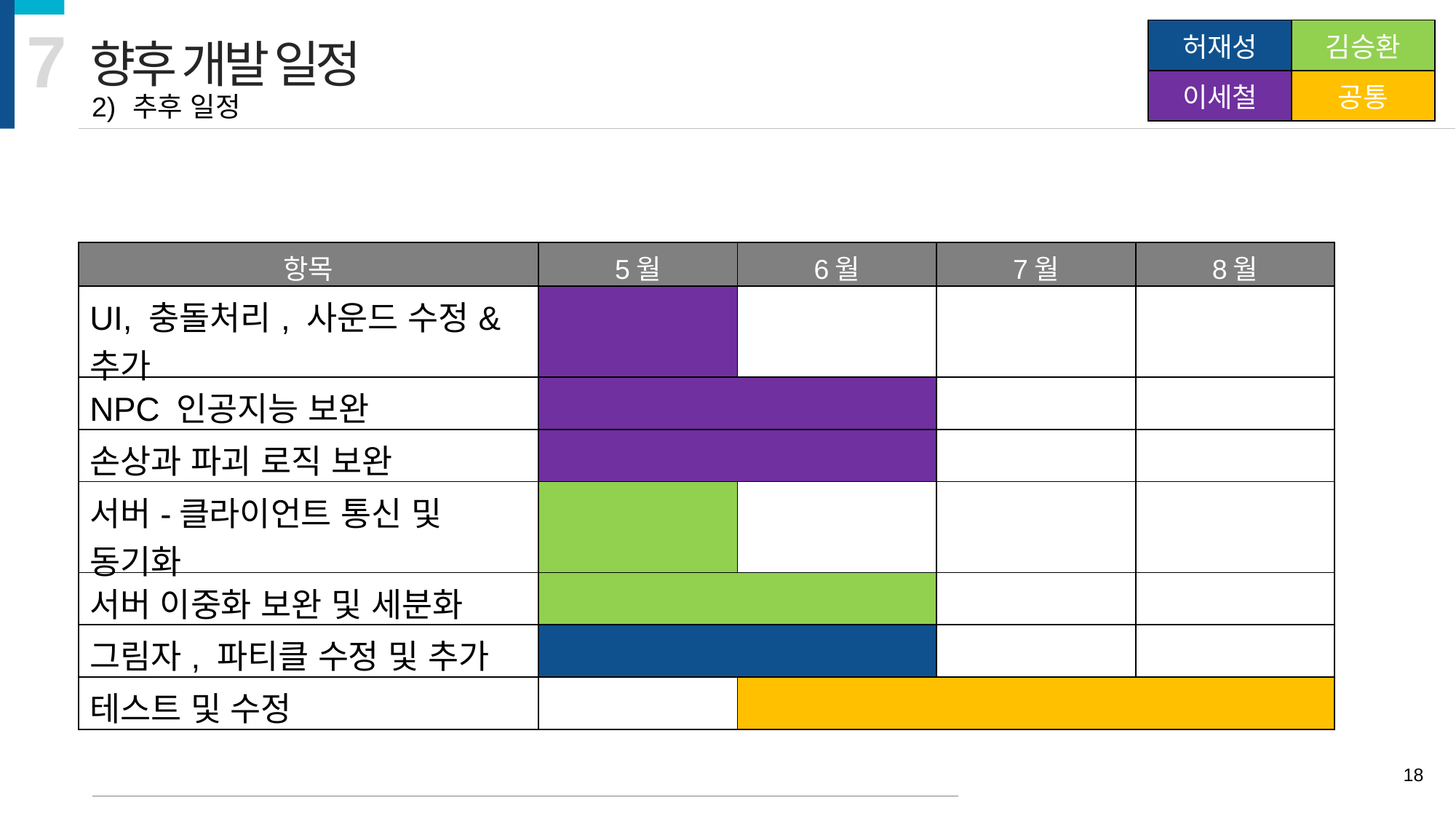

7
| 허재성 | 김승환 |
| --- | --- |
| 이세철 | 공통 |
향후 개발 일정
추후 일정
| 항목 | 5월 | 6월 | 7월 | 8월 |
| --- | --- | --- | --- | --- |
| UI, 충돌처리, 사운드 수정&추가 |  |  |  |  |
| NPC 인공지능 보완 |  |  |  |  |
| 손상과 파괴 로직 보완 |  |  |  |  |
| 서버-클라이언트 통신 및 동기화 |  |  |  |  |
| 서버 이중화 보완 및 세분화 |  |  |  |  |
| 그림자, 파티클 수정 및 추가 |  |  |  |  |
| 테스트 및 수정 |  |  |  |  |
18